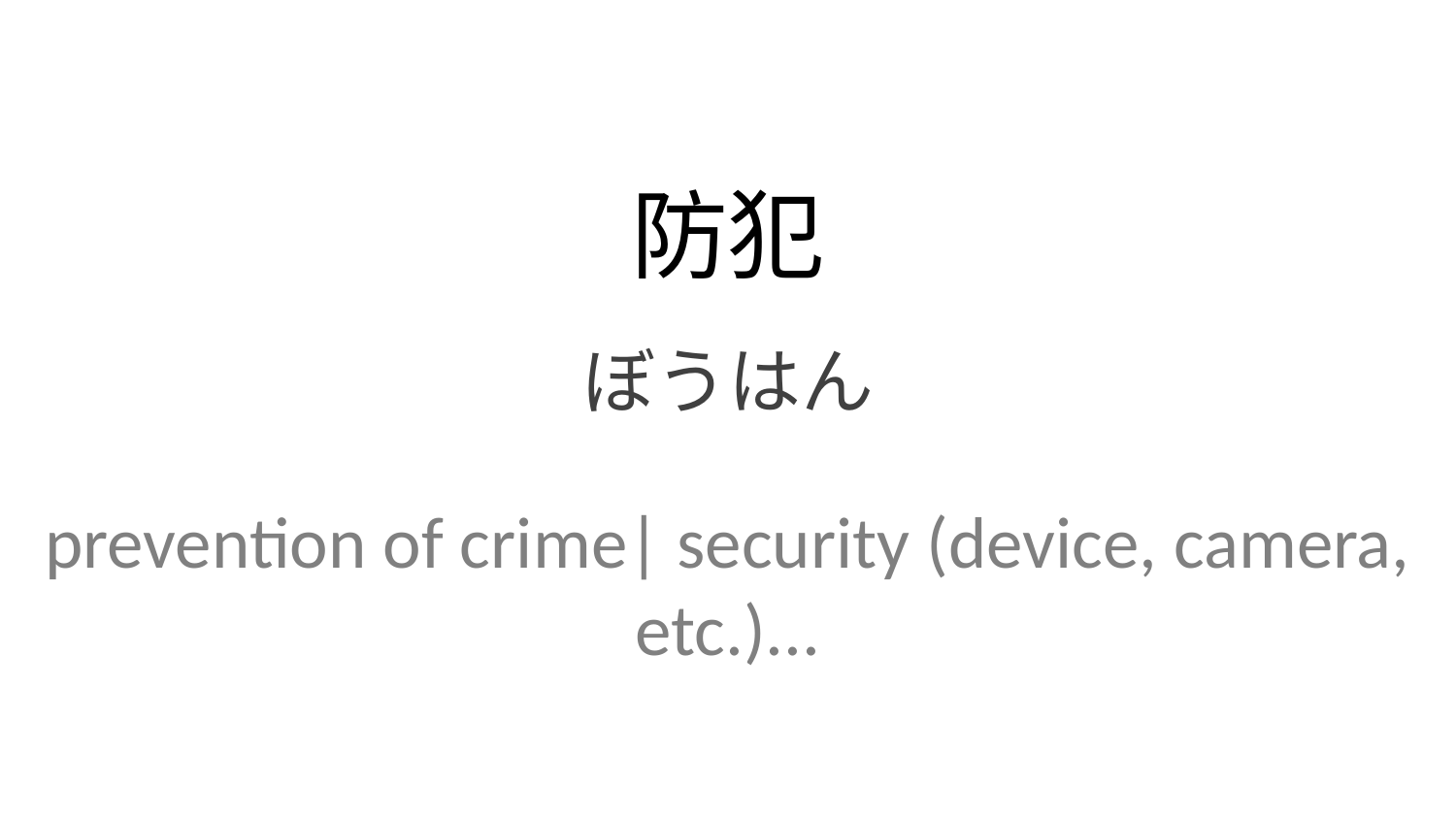

防犯

ぼうはん
prevention of crime| security (device, camera, etc.)...